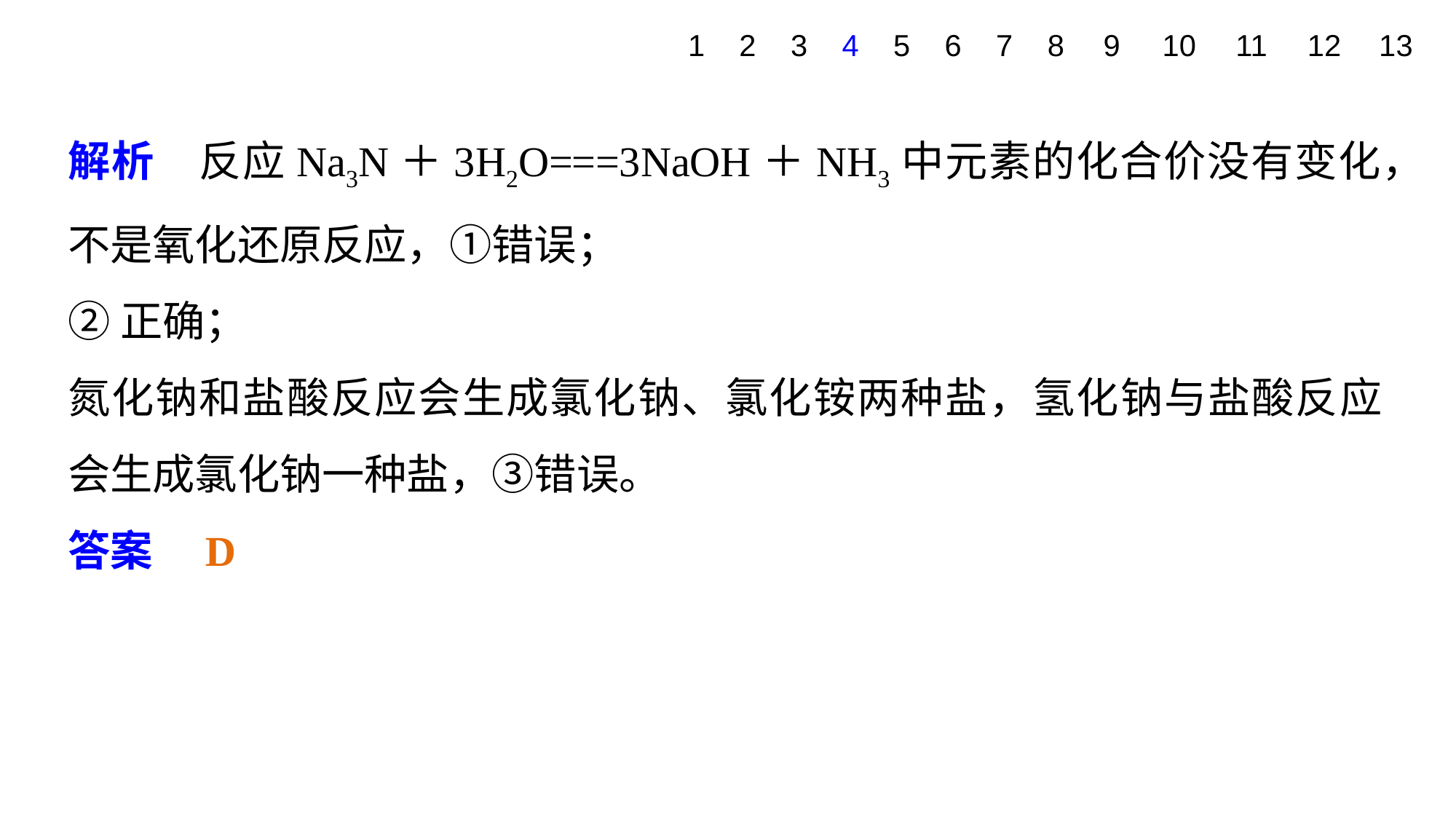

1
2
3
4
5
6
7
8
9
10
11
12
13
解析　反应Na3N＋3H2O===3NaOH＋NH3中元素的化合价没有变化，不是氧化还原反应，①错误；
②正确；
氮化钠和盐酸反应会生成氯化钠、氯化铵两种盐，氢化钠与盐酸反应会生成氯化钠一种盐，③错误。
答案　D